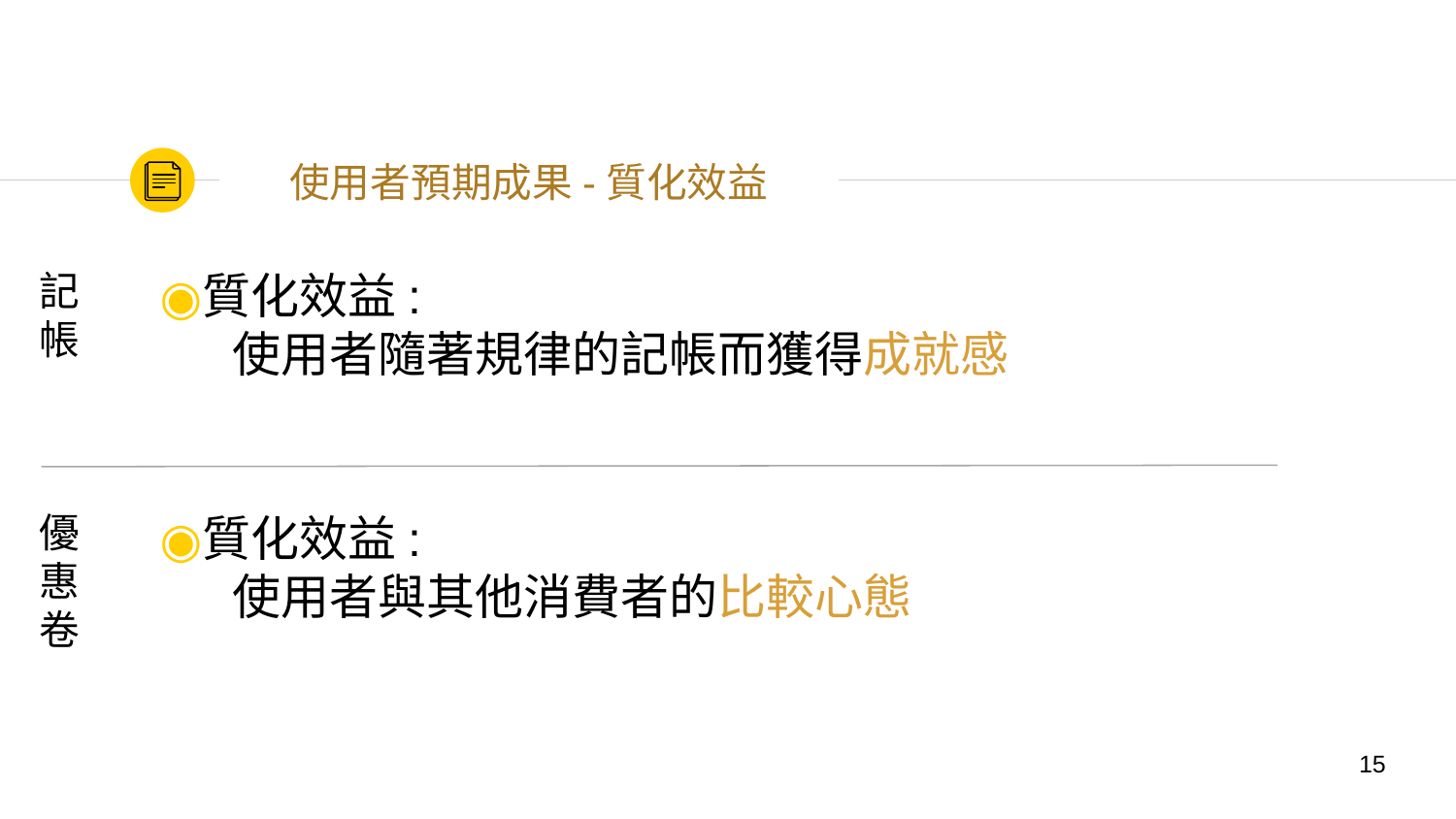

# 使用者預期成果-質化效益

記
帳
質化效益:
使用者隨著規律的記帳而獲得成就感
優惠卷
質化效益:
使用者與其他消費者的比較心態
15